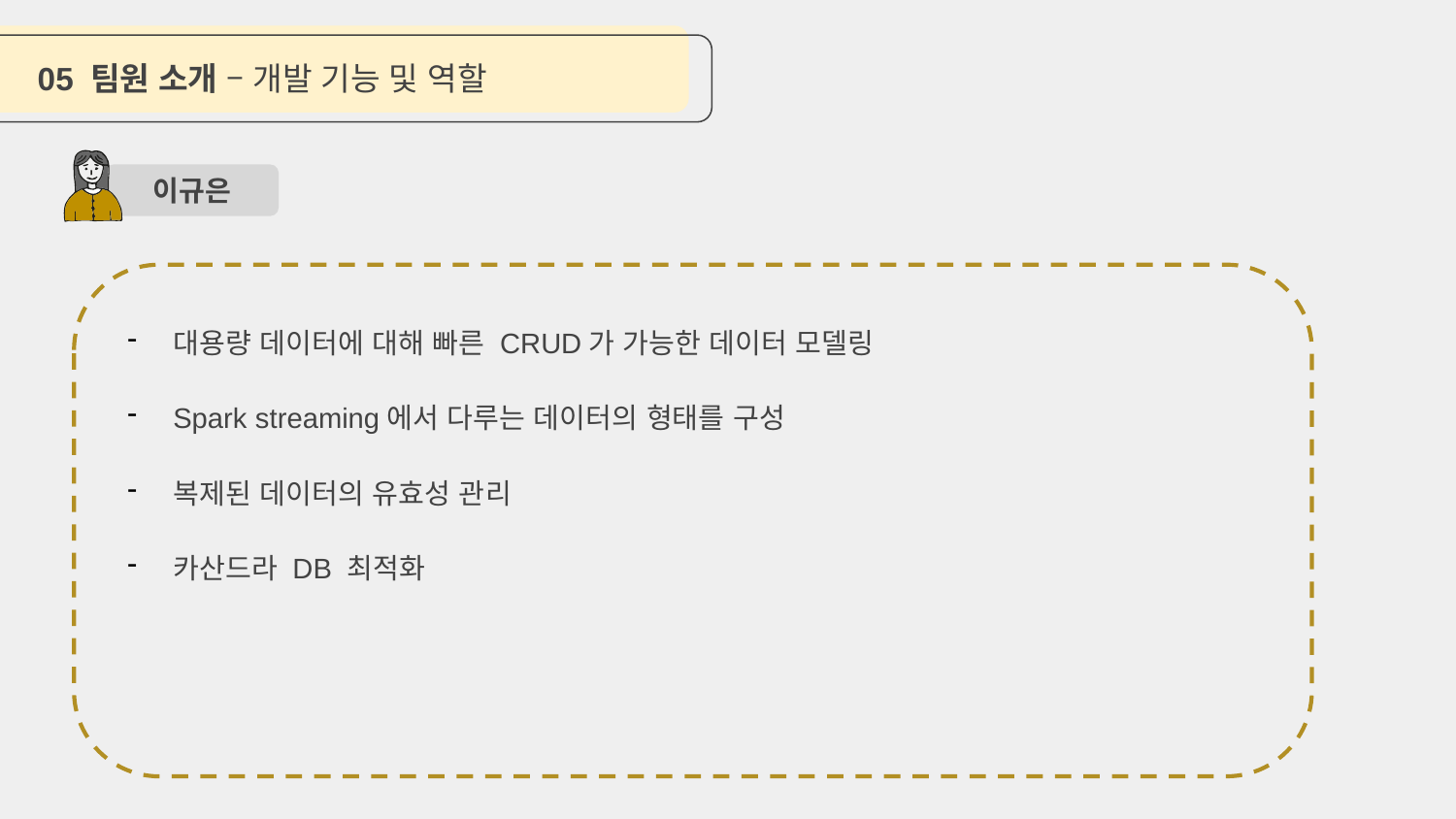

05 팀원 소개 – 개발 기능 및 역할

이규은

대용량 데이터에 대해 빠른 CRUD가 가능한 데이터 모델링
Spark streaming에서 다루는 데이터의 형태를 구성
복제된 데이터의 유효성 관리
카산드라 DB 최적화